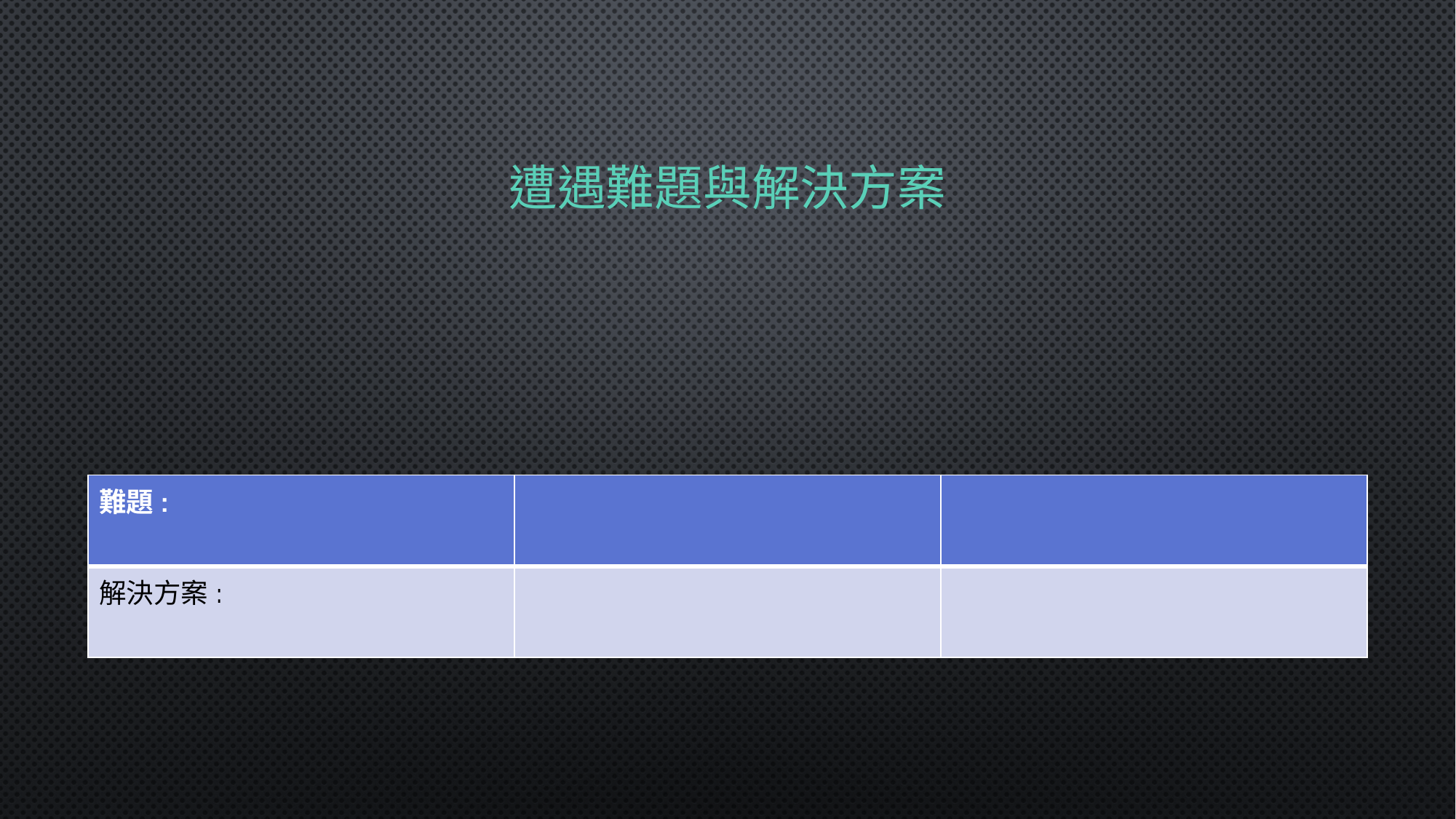

# 遭遇難題與解決方案
| 難題: |  |  |
| --- | --- | --- |
| 解決方案: |  |  |